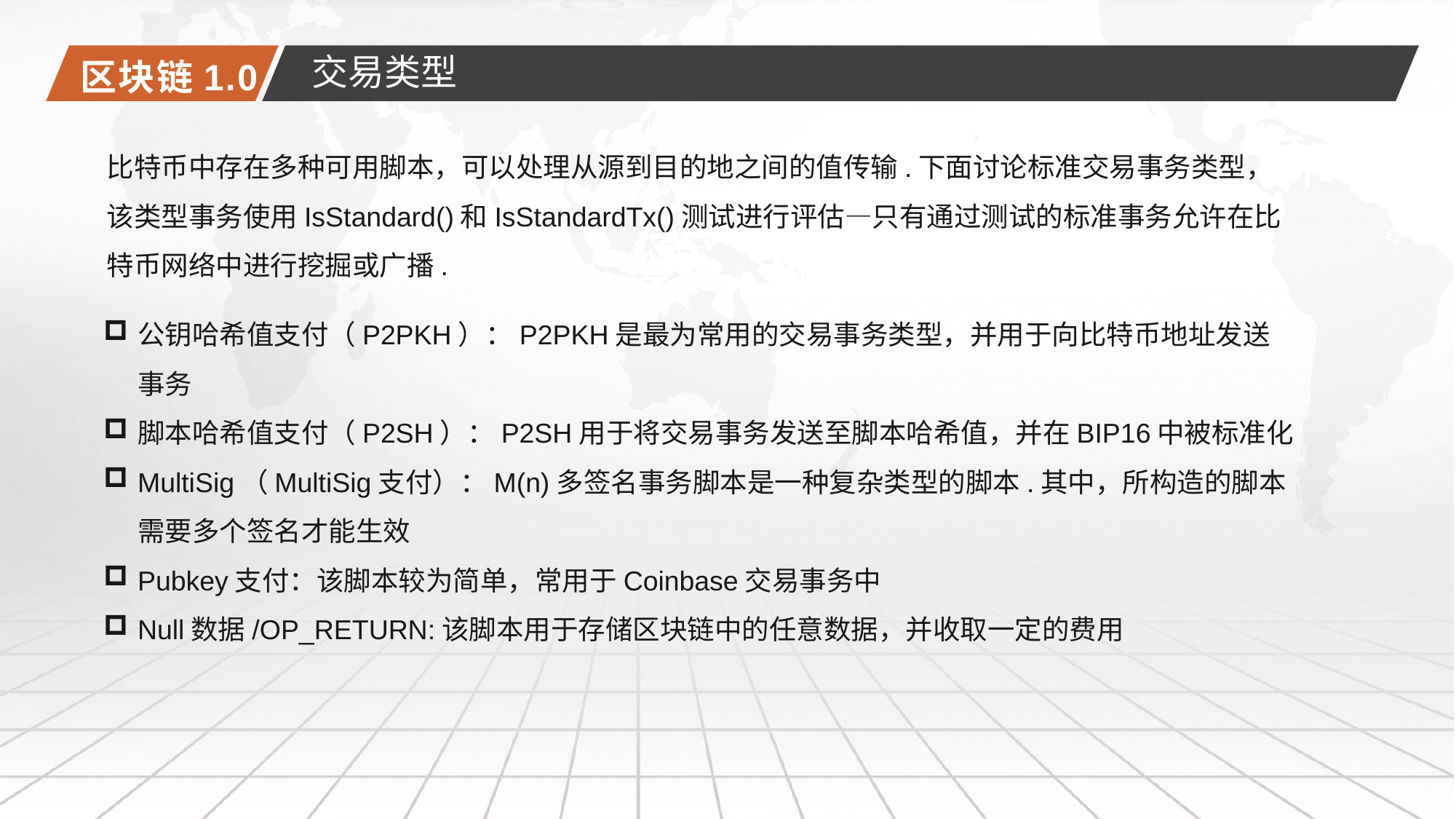

区块链1.0
交易类型
比特币中存在多种可用脚本，可以处理从源到目的地之间的值传输.下面讨论标准交易事务类型，该类型事务使用IsStandard()和IsStandardTx()测试进行评估—只有通过测试的标准事务允许在比特币网络中进行挖掘或广播.

公钥哈希值支付（P2PKH）：P2PKH是最为常用的交易事务类型，并用于向比特币地址发送事务
脚本哈希值支付（P2SH）：P2SH用于将交易事务发送至脚本哈希值，并在BIP16中被标准化
MultiSig（MultiSig支付）：M(n)多签名事务脚本是一种复杂类型的脚本.其中，所构造的脚本需要多个签名才能生效
Pubkey支付：该脚本较为简单，常用于Coinbase交易事务中
Null数据/OP_RETURN:该脚本用于存储区块链中的任意数据，并收取一定的费用